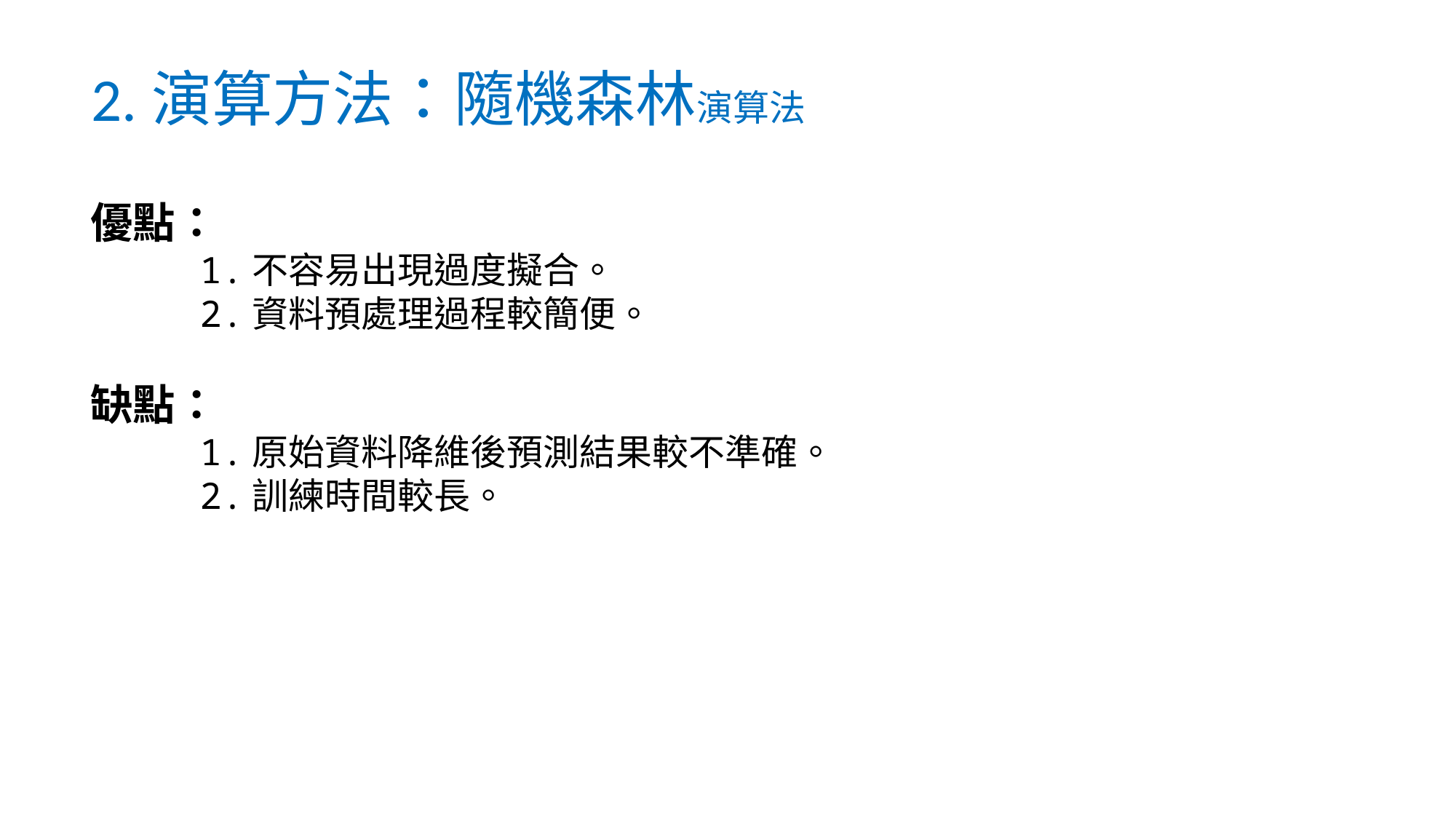

# 2.演算方法：隨機森林演算法

優點：
	1.不容易出現過度擬合。
	2.資料預處理過程較簡便。

缺點：
	1.原始資料降維後預測結果較不準確。
	2.訓練時間較長。